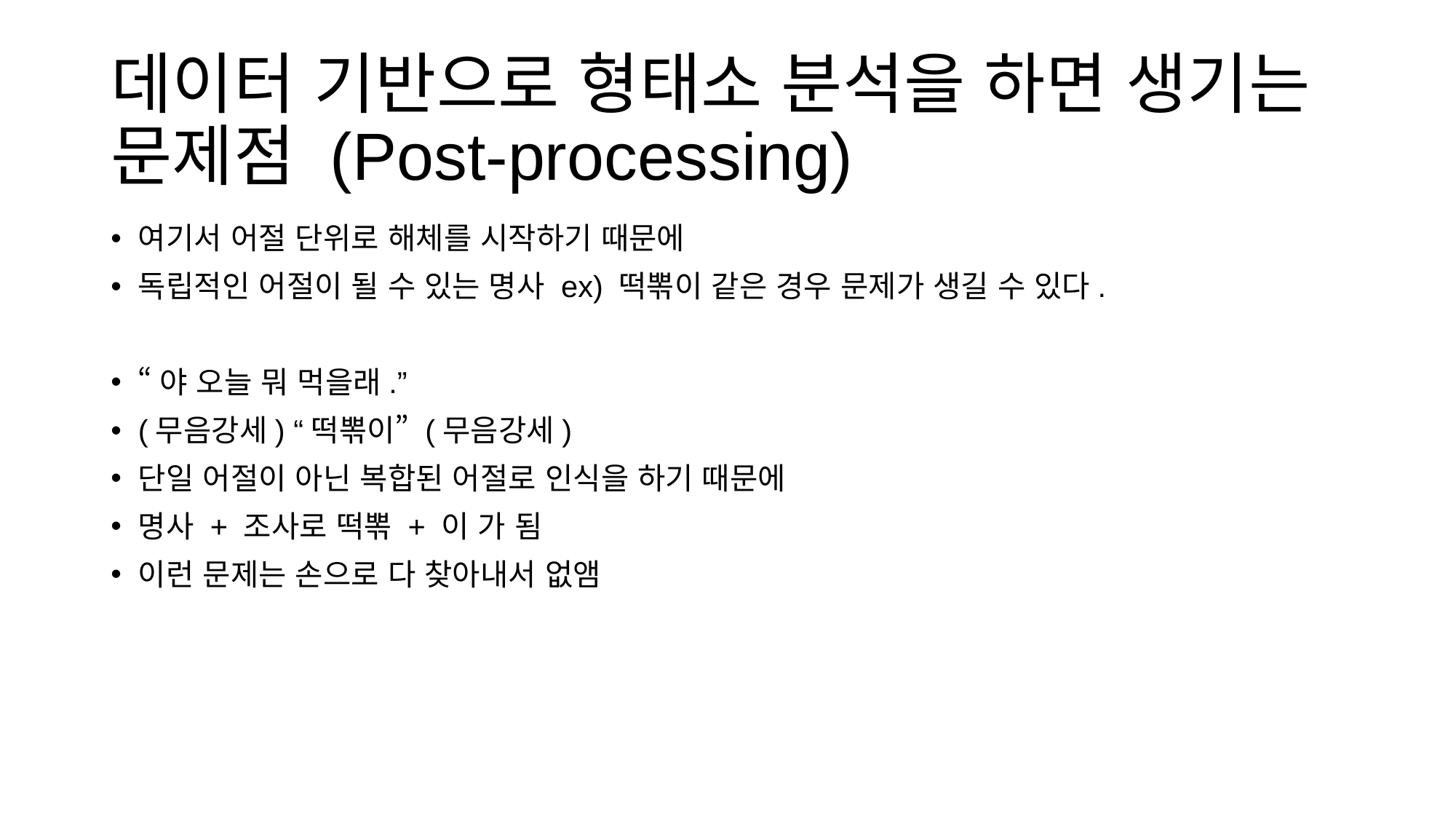

# 데이터 기반으로 형태소 분석을 하면 생기는 문제점 (Post-processing)
여기서 어절 단위로 해체를 시작하기 때문에
독립적인 어절이 될 수 있는 명사 ex) 떡뽂이 같은 경우 문제가 생길 수 있다.

“야 오늘 뭐 먹을래.”
(무음강세) “떡뽂이” (무음강세)
단일 어절이 아닌 복합된 어절로 인식을 하기 때문에
명사 + 조사로 떡뽂 + 이 가 됨
이런 문제는 손으로 다 찾아내서 없앰